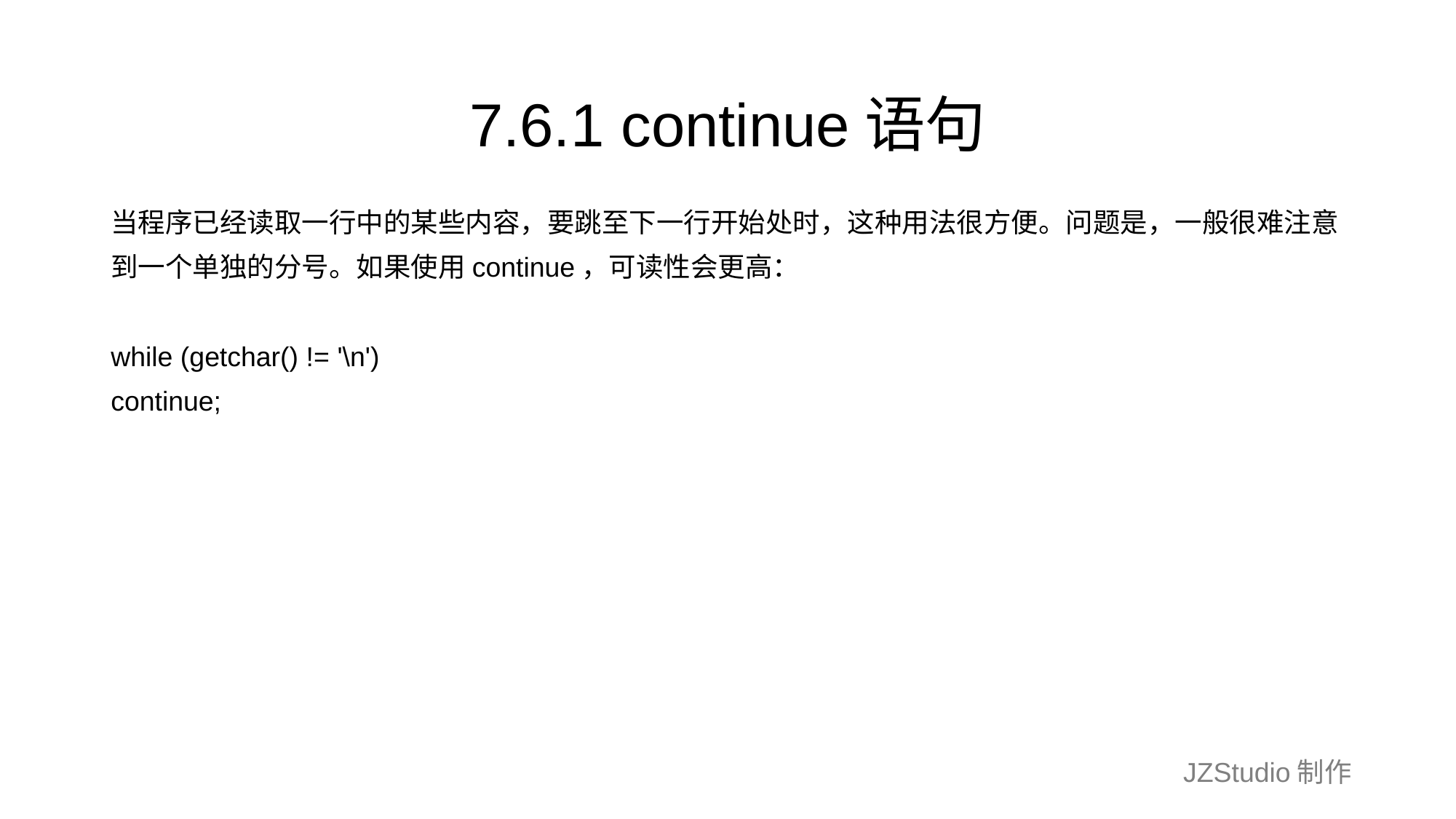

# 7.6.1 continue语句
当程序已经读取一行中的某些内容，要跳至下一行开始处时，这种用法很方便。问题是，一般很难注意
到一个单独的分号。如果使用continue，可读性会更高：

while (getchar() != '\n')
continue;